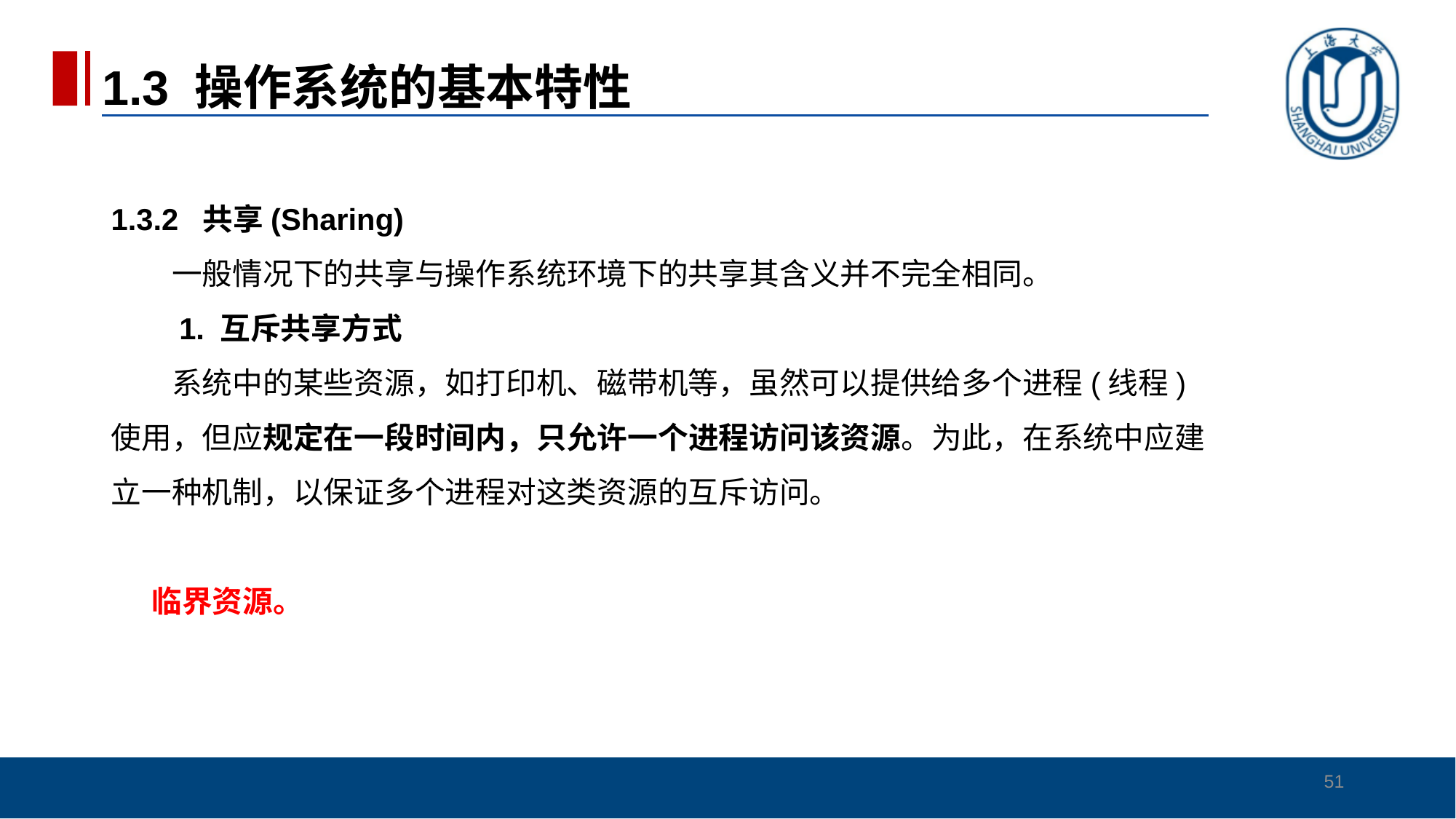

1.3 操作系统的基本特性
# 1.3.2  共享(Sharing) 　　一般情况下的共享与操作系统环境下的共享其含义并不完全相同。 　　1. 互斥共享方式 　　系统中的某些资源，如打印机、磁带机等，虽然可以提供给多个进程(线程)使用，但应规定在一段时间内，只允许一个进程访问该资源。为此，在系统中应建立一种机制，以保证多个进程对这类资源的互斥访问。 临界资源。
51